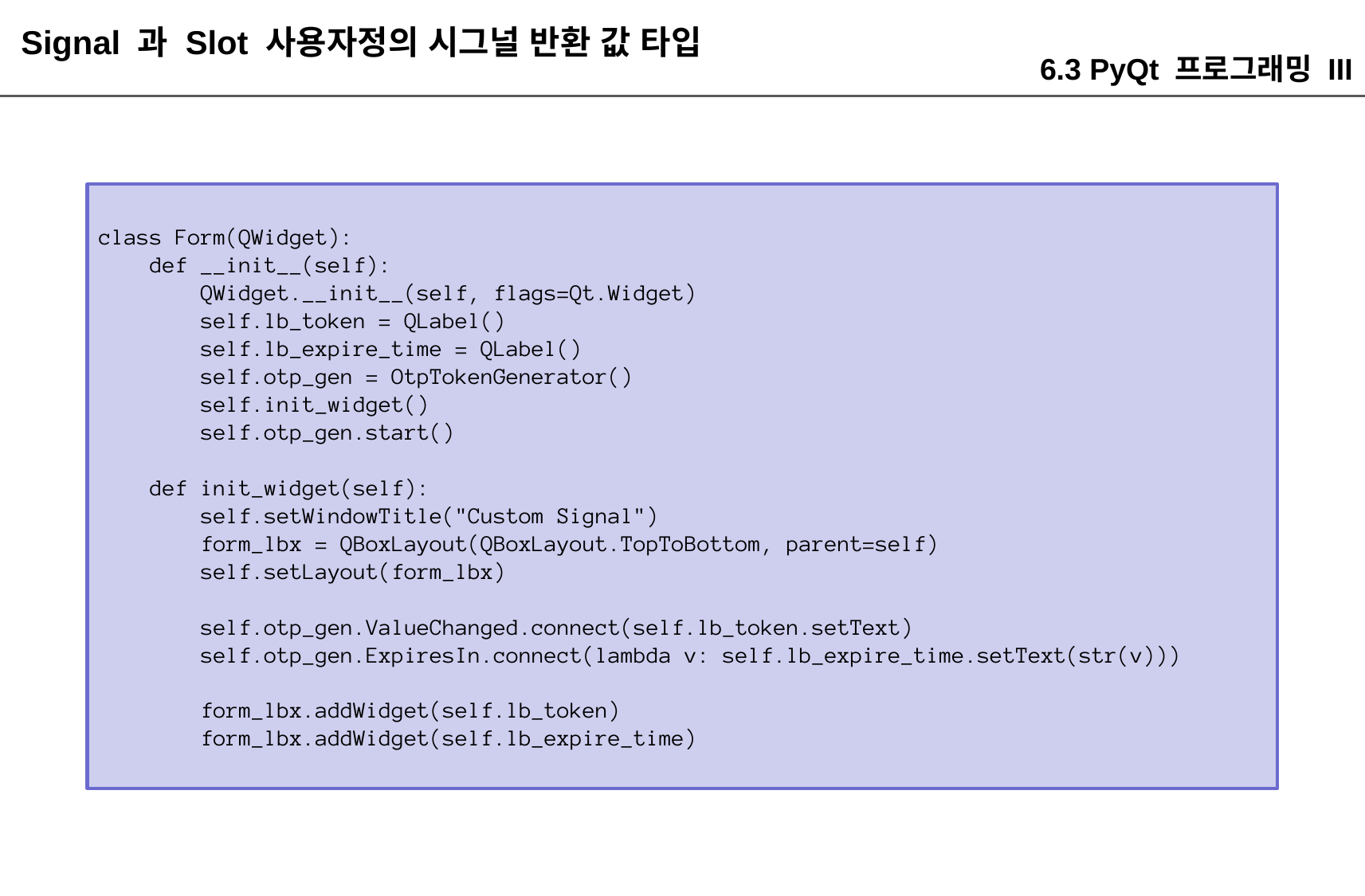

Signal 과 Slot 사용자정의 시그널 반환 값 타입
6.3 PyQt 프로그래밍 III
class Form(QWidget):
    def __init__(self):
        QWidget.__init__(self, flags=Qt.Widget)
        self.lb_token = QLabel()
        self.lb_expire_time = QLabel()
        self.otp_gen = OtpTokenGenerator()
        self.init_widget()
        self.otp_gen.start()

    def init_widget(self):
        self.setWindowTitle("Custom Signal")
        form_lbx = QBoxLayout(QBoxLayout.TopToBottom, parent=self)
        self.setLayout(form_lbx)

        self.otp_gen.ValueChanged.connect(self.lb_token.setText)
        self.otp_gen.ExpiresIn.connect(lambda v: self.lb_expire_time.setText(str(v)))

        form_lbx.addWidget(self.lb_token)
        form_lbx.addWidget(self.lb_expire_time)